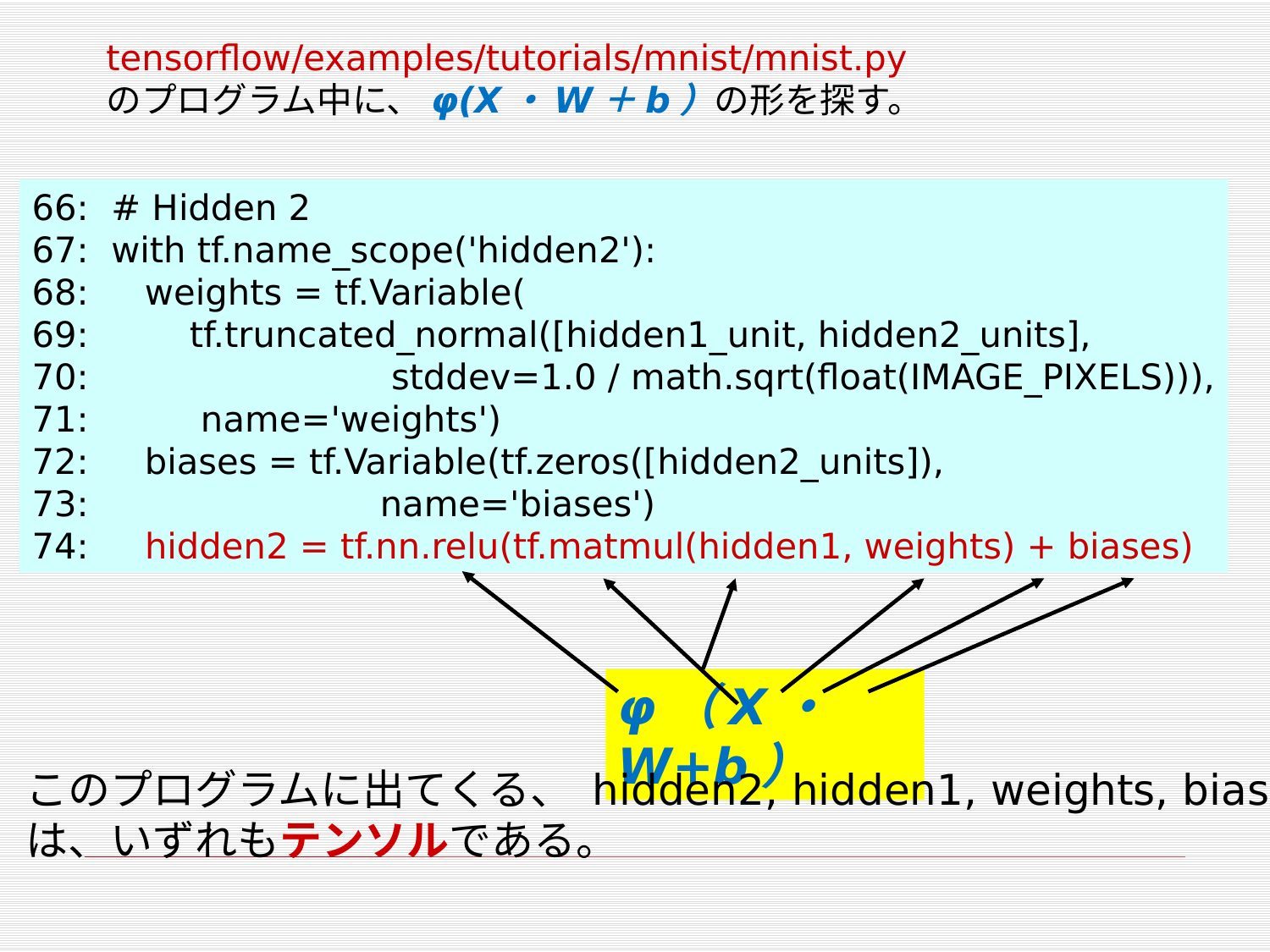

tensorflow/examples/tutorials/mnist/mnist.py
のプログラム中に、φ(X・W＋b）の形を探す。
66:  # Hidden 2
67:  with tf.name_scope('hidden2'):
68:     weights = tf.Variable(
69:         tf.truncated_normal([hidden1_unit, hidden2_units],
70:                           stddev=1.0 / math.sqrt(float(IMAGE_PIXELS))),
71:          name='weights')
72:     biases = tf.Variable(tf.zeros([hidden2_units]),
73:                          name='biases')
74:     hidden2 = tf.nn.relu(tf.matmul(hidden1, weights) + biases)
φ（X・W+b）
このプログラムに出てくる、 hidden2, hidden1, weights, bias,
は、いずれもテンソルである。